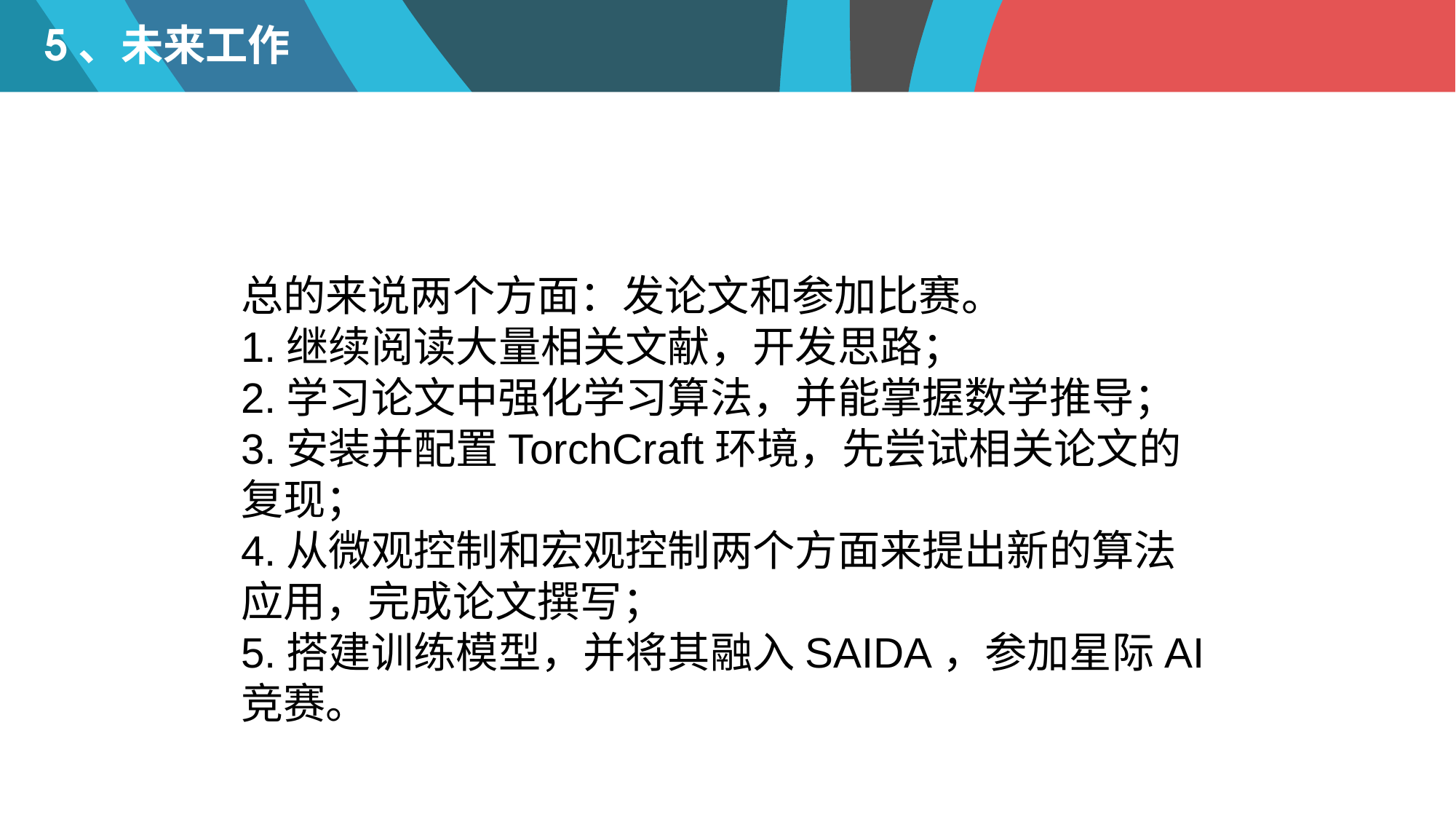

5、未来工作
总的来说两个方面：发论文和参加比赛。
1.继续阅读大量相关文献，开发思路；
2.学习论文中强化学习算法，并能掌握数学推导；
3.安装并配置TorchCraft环境，先尝试相关论文的复现；
4.从微观控制和宏观控制两个方面来提出新的算法应用，完成论文撰写；
5.搭建训练模型，并将其融入SAIDA，参加星际AI竞赛。